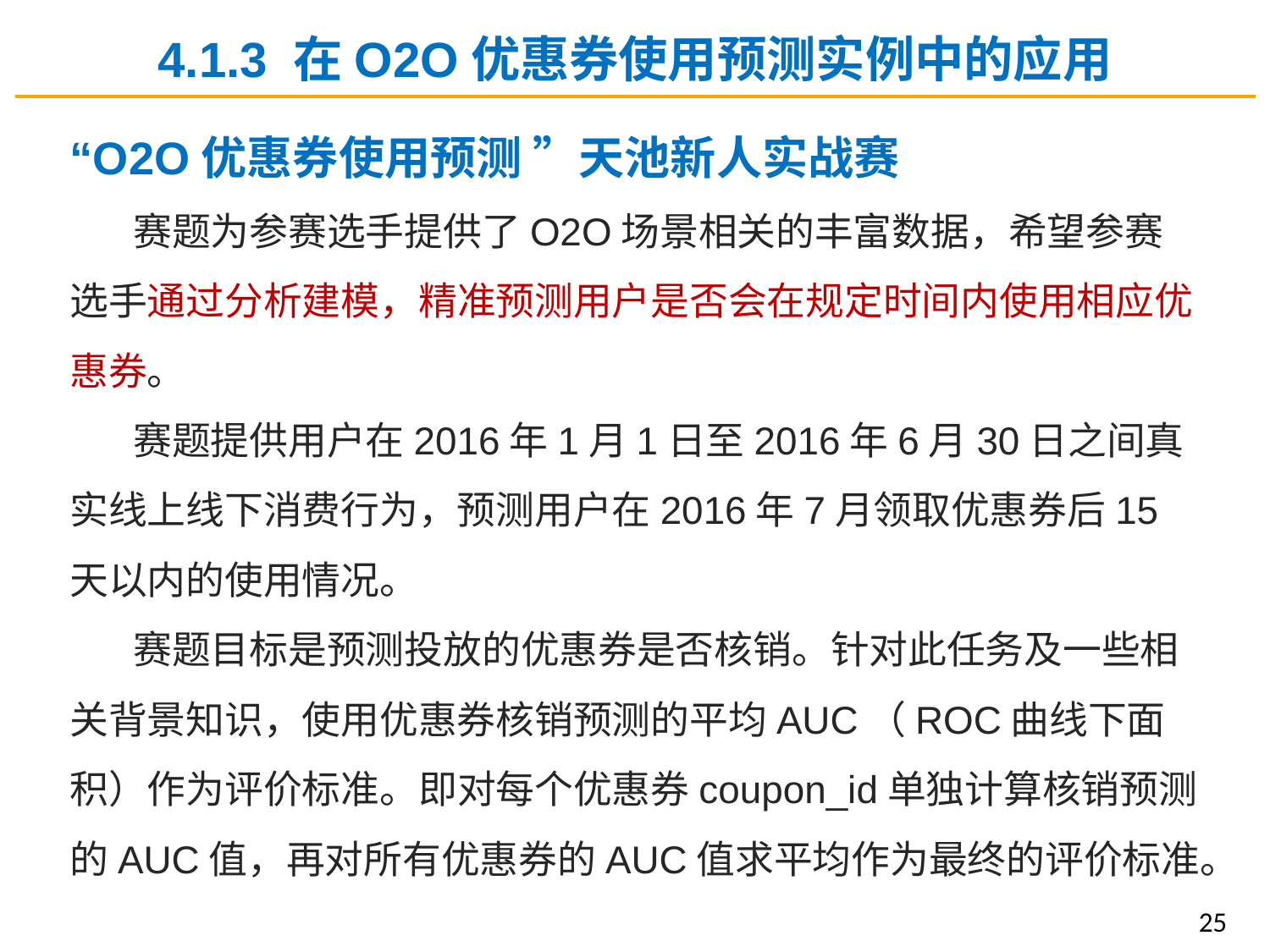

4.1.3 在O2O优惠券使用预测实例中的应用
“O2O优惠券使用预测 ”天池新人实战赛
赛题为参赛选手提供了O2O场景相关的丰富数据，希望参赛选手通过分析建模，精准预测用户是否会在规定时间内使用相应优惠券。
赛题提供用户在2016年1月1日至2016年6月30日之间真实线上线下消费行为，预测用户在2016年7月领取优惠券后15天以内的使用情况。
赛题目标是预测投放的优惠券是否核销。针对此任务及一些相关背景知识，使用优惠券核销预测的平均AUC（ROC曲线下面积）作为评价标准。即对每个优惠券coupon_id单独计算核销预测的AUC值，再对所有优惠券的AUC值求平均作为最终的评价标准。
25